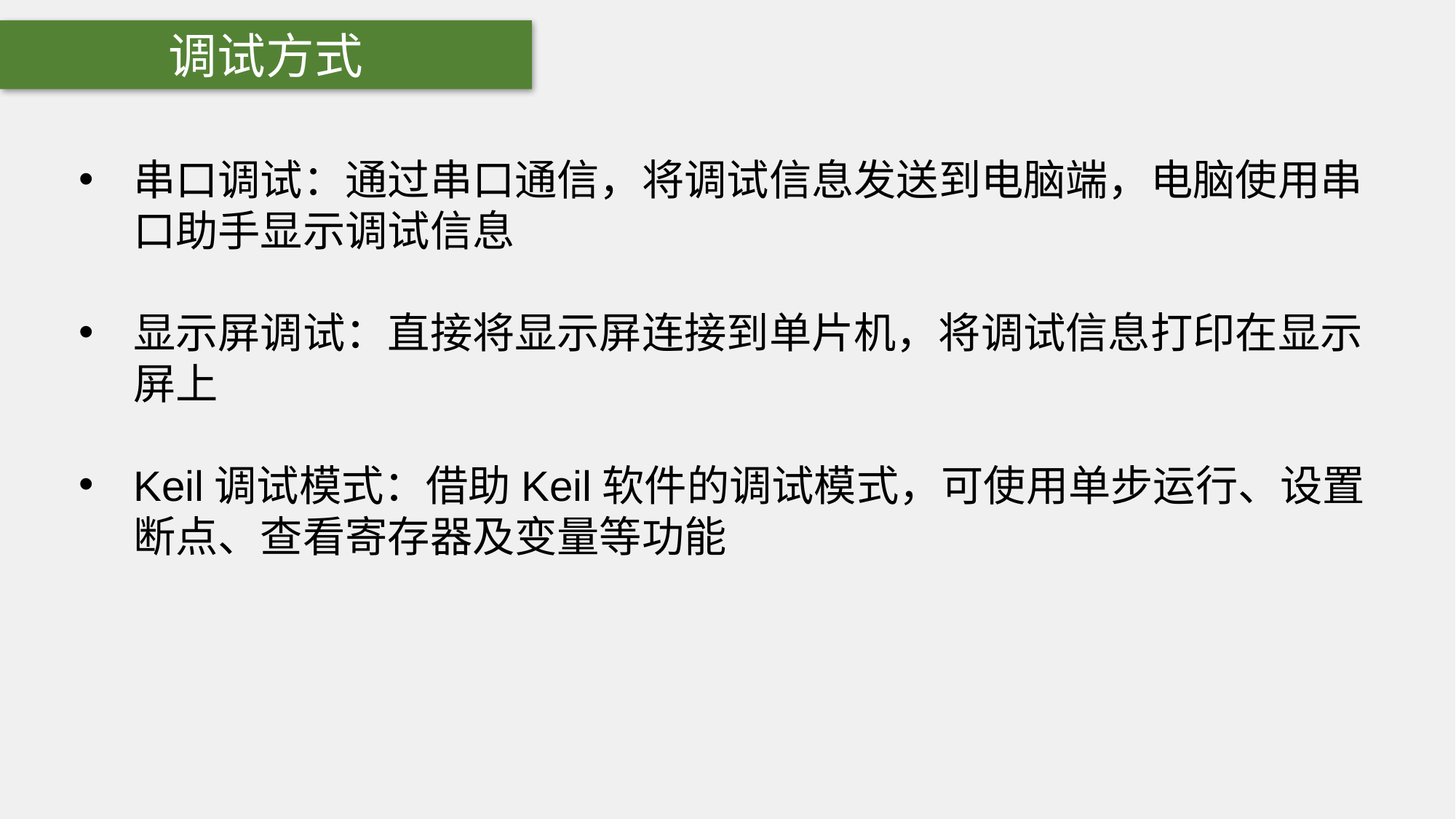

调试方式
串口调试：通过串口通信，将调试信息发送到电脑端，电脑使用串口助手显示调试信息

显示屏调试：直接将显示屏连接到单片机，将调试信息打印在显示屏上

Keil调试模式：借助Keil软件的调试模式，可使用单步运行、设置断点、查看寄存器及变量等功能